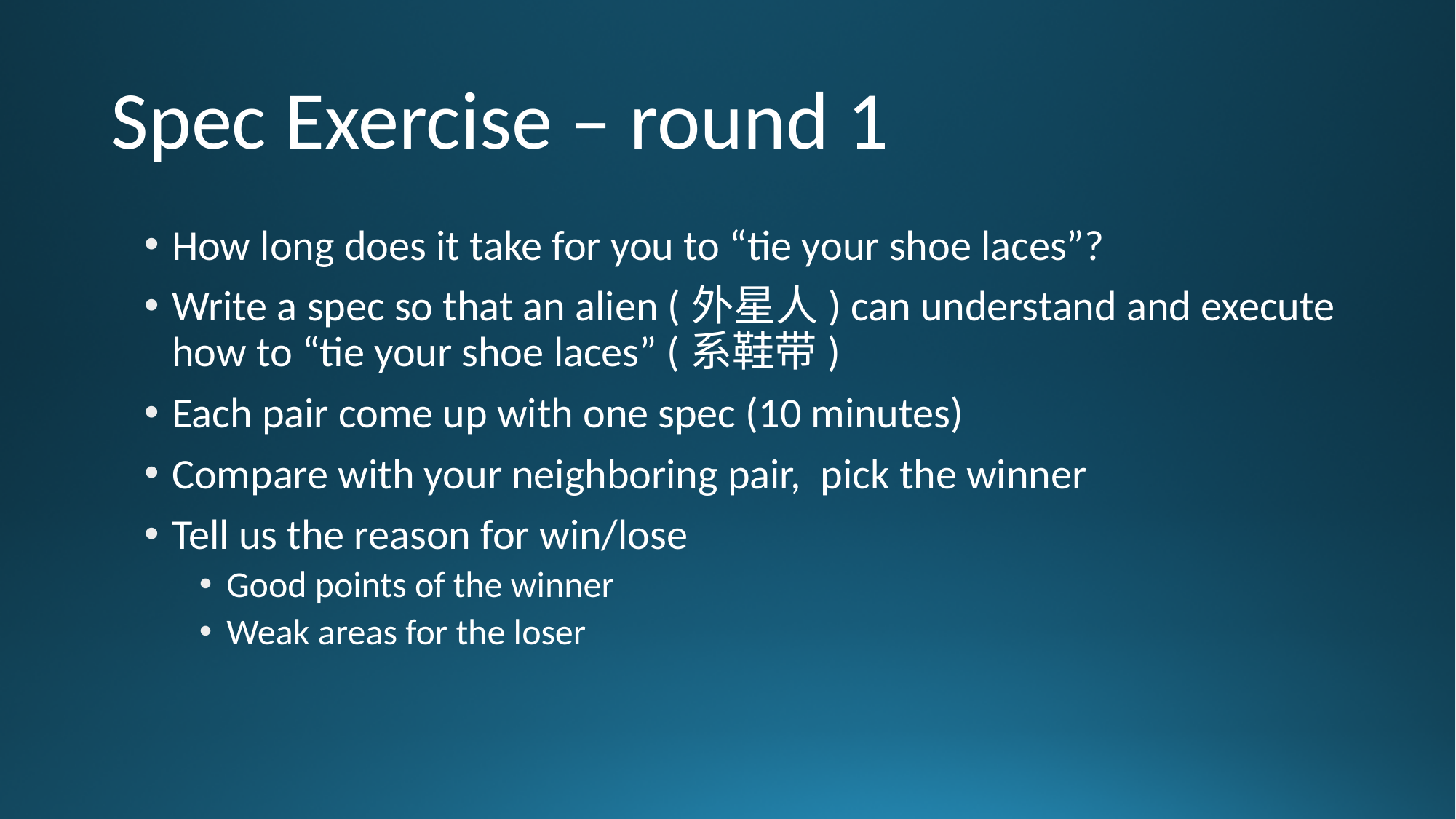

# Spec Exercise – round 1
How long does it take for you to “tie your shoe laces”?
Write a spec so that an alien (外星人) can understand and execute how to “tie your shoe laces” (系鞋带)
Each pair come up with one spec (10 minutes)
Compare with your neighboring pair,  pick the winner
Tell us the reason for win/lose
Good points of the winner
Weak areas for the loser